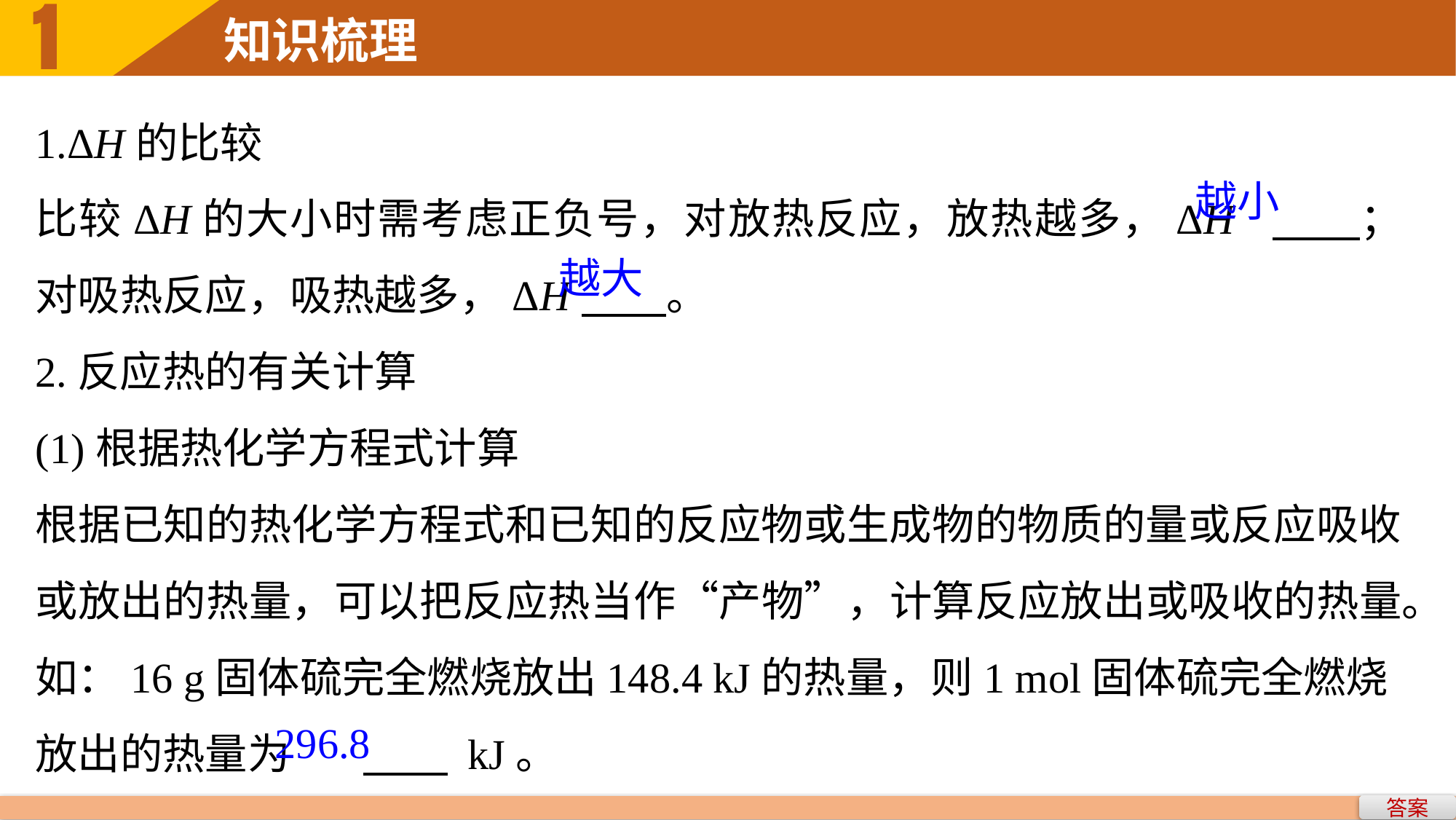

1

知识梳理
1.ΔH的比较
比较ΔH的大小时需考虑正负号，对放热反应，放热越多，ΔH	　　；对吸热反应，吸热越多，ΔH	　　。
2.反应热的有关计算
(1)根据热化学方程式计算
根据已知的热化学方程式和已知的反应物或生成物的物质的量或反应吸收或放出的热量，可以把反应热当作“产物”，计算反应放出或吸收的热量。
如：16 g固体硫完全燃烧放出148.4 kJ的热量，则1 mol固体硫完全燃烧放出的热量为	　　 kJ。
越小
越大
296.8
答案